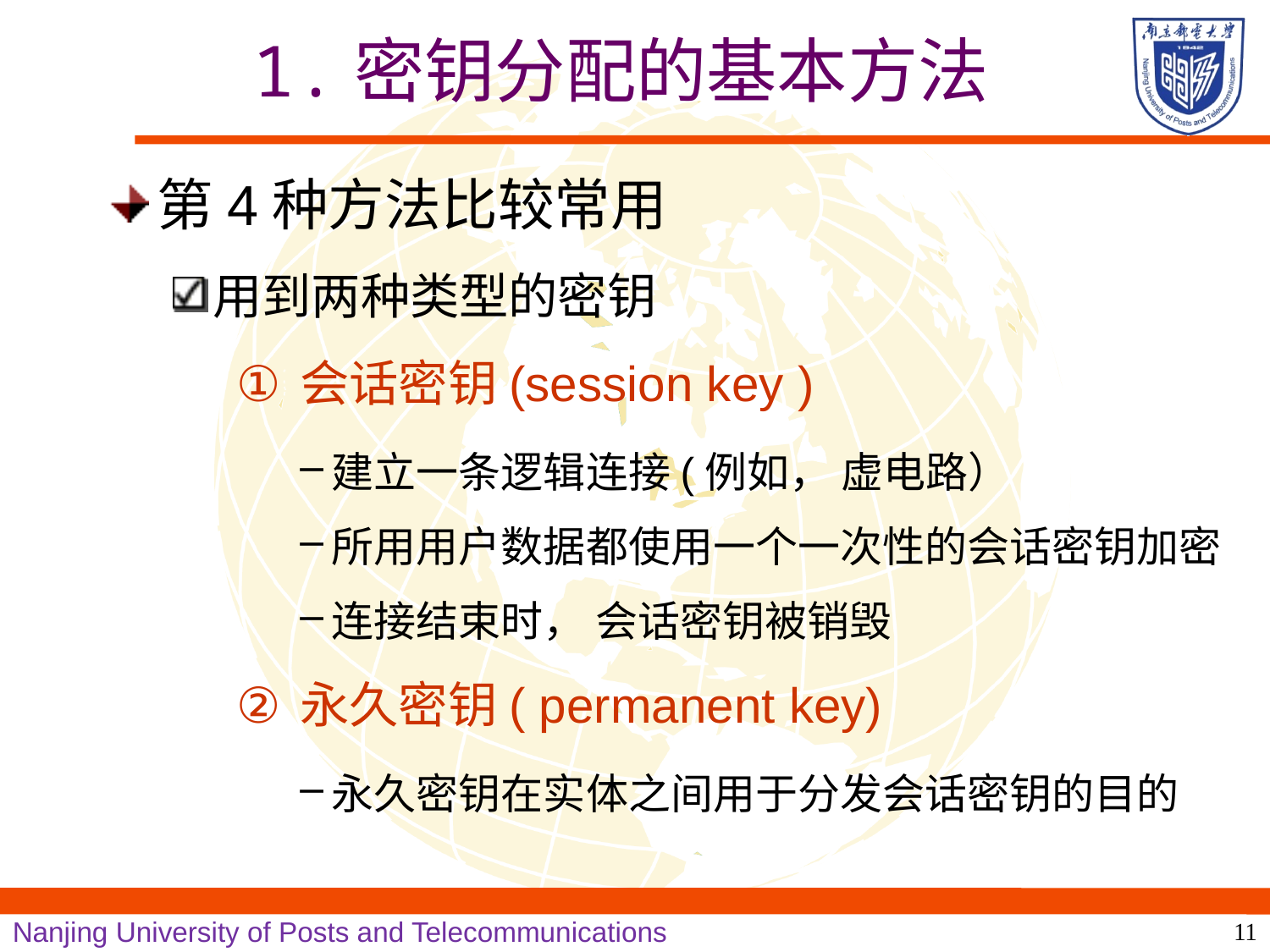

# 1.密钥分配的基本方法
第4种方法比较常用
用到两种类型的密钥
会话密钥(session key )
建立一条逻辑连接(例如， 虚电路）
所用用户数据都使用一个一次性的会话密钥加密
连接结束时， 会话密钥被销毁
永久密钥( permanent key)
永久密钥在实体之间用于分发会话密钥的目的
11